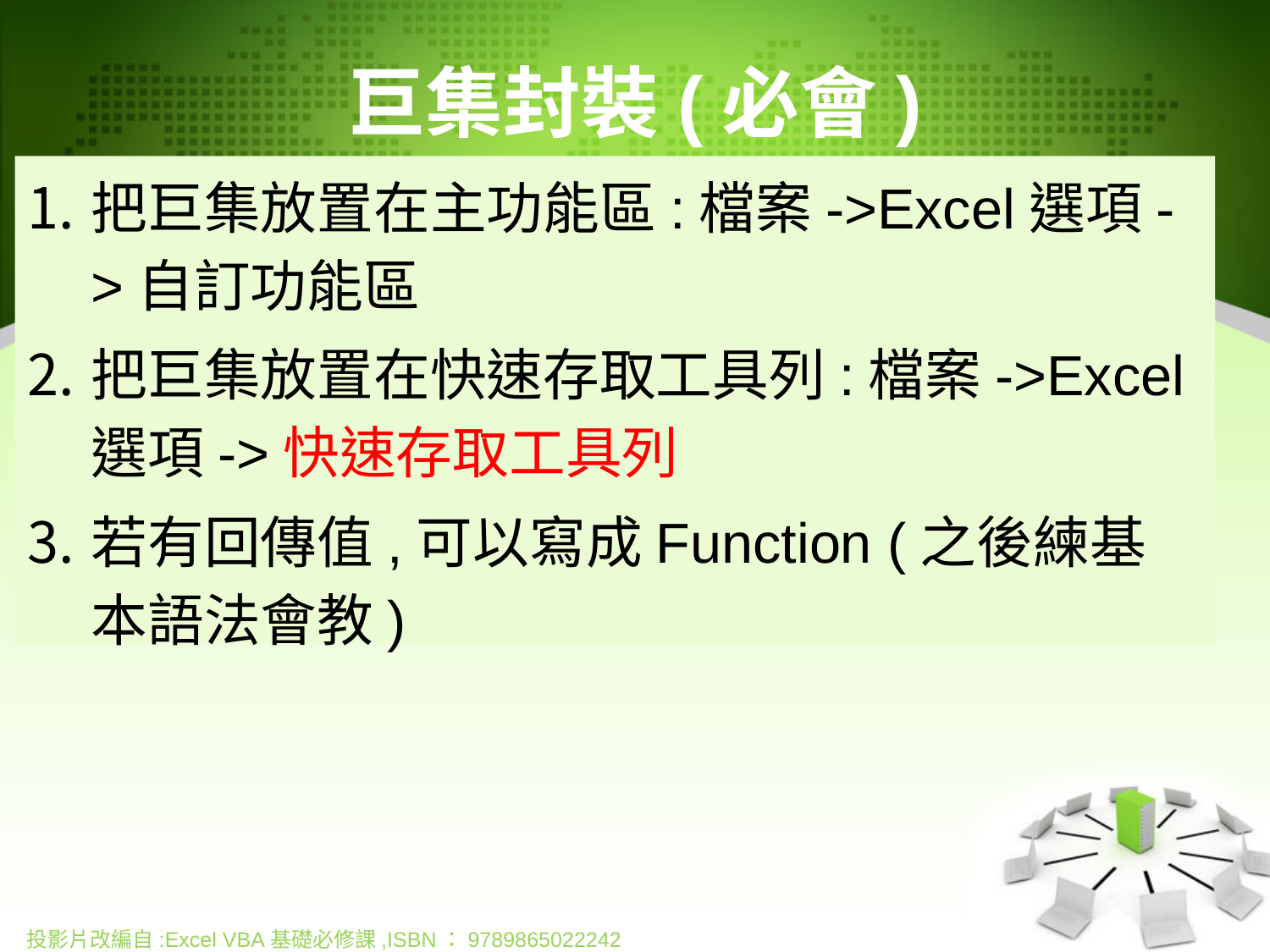

# 巨集封裝(必會)
把巨集放置在主功能區:檔案->Excel選項->自訂功能區
把巨集放置在快速存取工具列:檔案->Excel選項->快速存取工具列
若有回傳值,可以寫成Function (之後練基本語法會教)